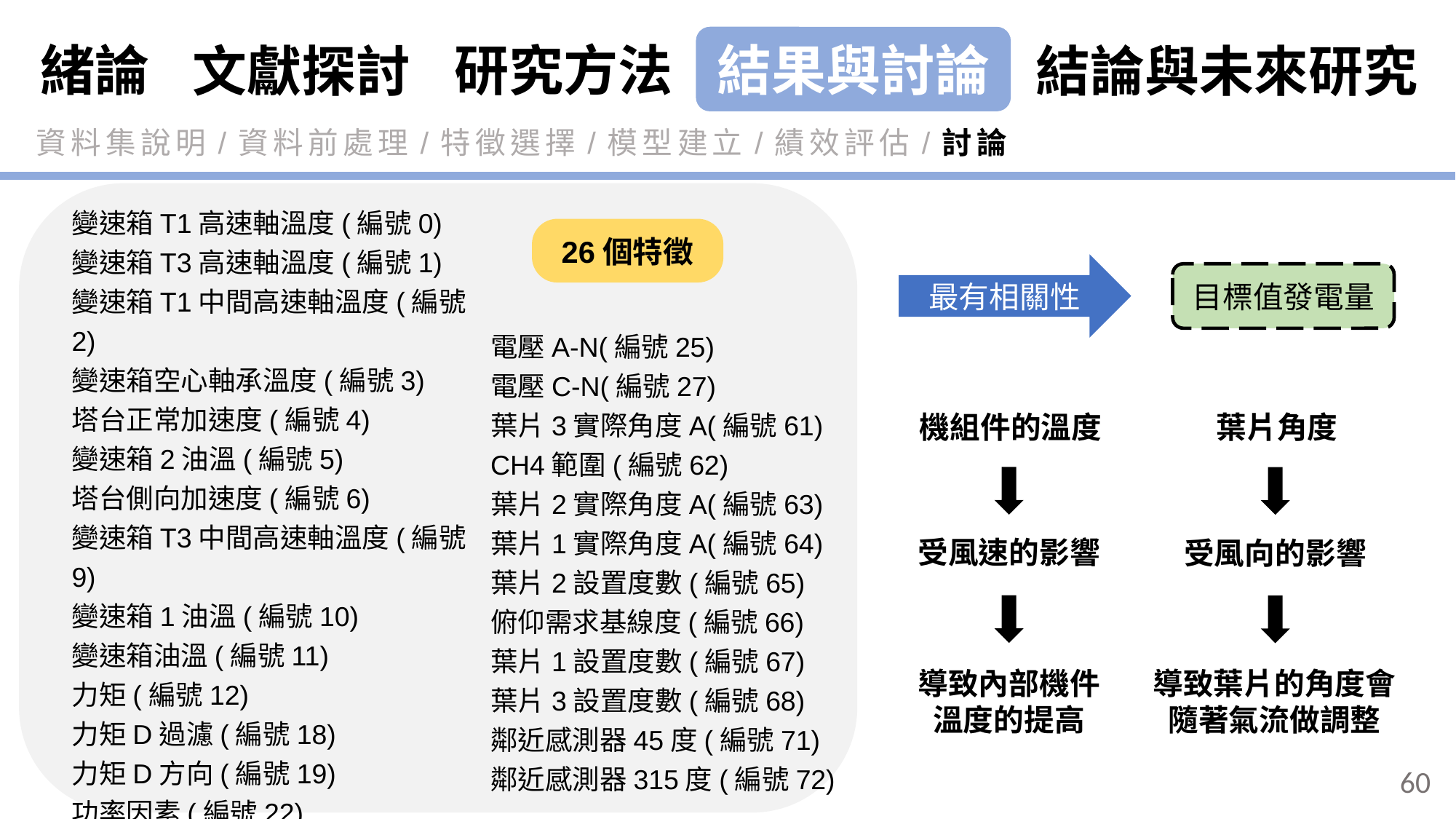

緒論
研究方法
結果與討論
結論與未來研究
文獻探討
資料集說明/資料前處理/特徵選擇/模型建立/績效評估/討論

變速箱T1高速軸溫度(編號0)
變速箱T3高速軸溫度(編號1)
變速箱T1中間高速軸溫度(編號2)
變速箱空心軸承溫度(編號3)
塔台正常加速度(編號4)
變速箱2油溫(編號5)
塔台側向加速度(編號6)
變速箱T3中間高速軸溫度(編號9)
變速箱1油溫(編號10)
變速箱油溫(編號11)
力矩(編號12)
力矩D過濾(編號18)
力矩D方向(編號19)
功率因素(編號22)
電壓A-N(編號25)
26個特徵
最有相關性
目標值發電量
電壓A-N(編號25)
電壓C-N(編號27)
葉片3實際角度A(編號61)
CH4範圍(編號62)
葉片2實際角度A(編號63)
葉片1實際角度A(編號64)
葉片2設置度數(編號65)
俯仰需求基線度(編號66)
葉片1設置度數(編號67)
葉片3設置度數(編號68)
鄰近感測器45度(編號71)
鄰近感測器315度(編號72)
機組件的溫度
葉片角度

受風速的影響
受風向的影響

導致內部機件
溫度的提高
導致葉片的角度會隨著氣流做調整

60